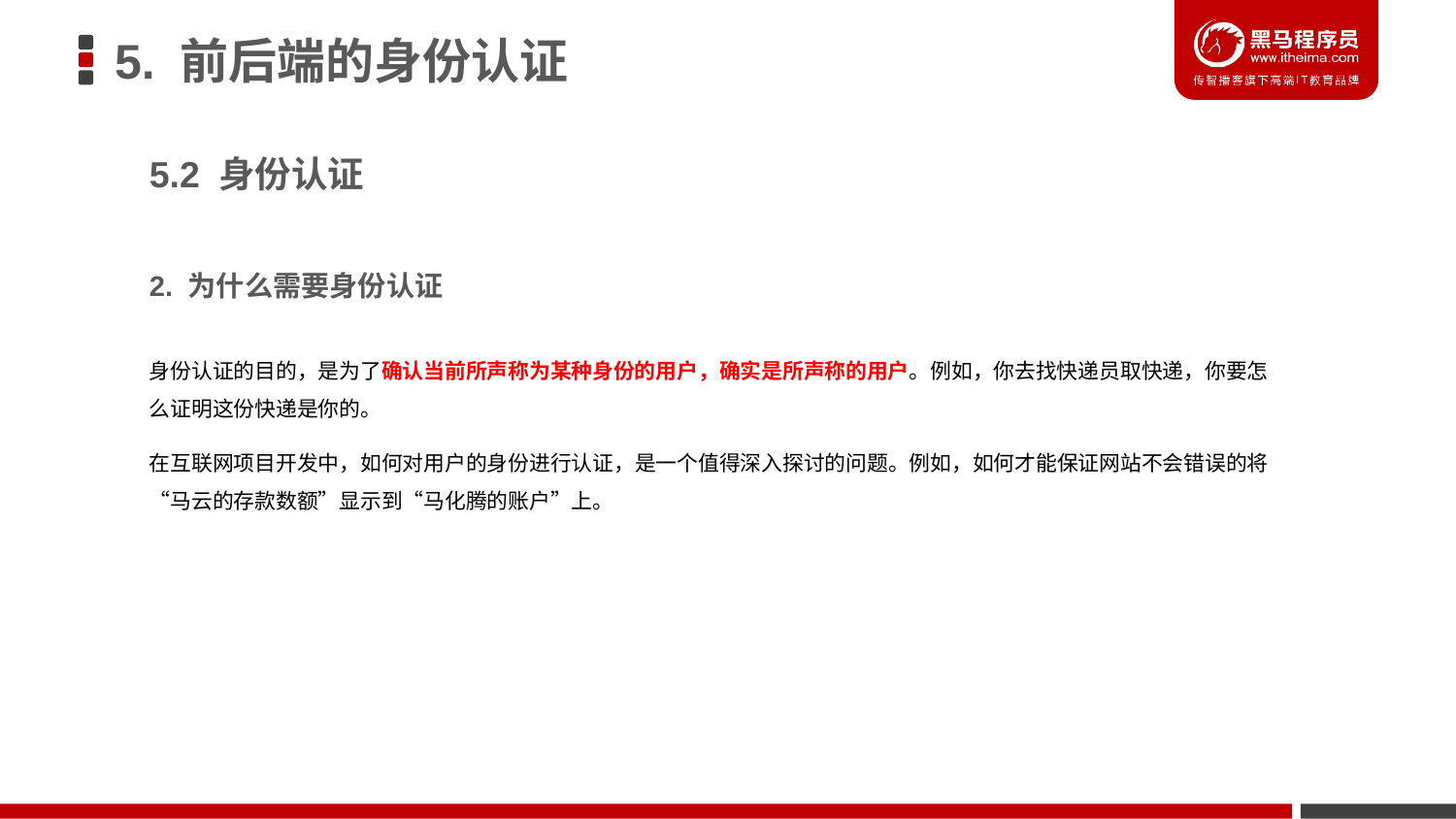

# 5. 前后端的身份认证
5.2 身份认证
2. 为什么需要身份认证
身份认证的目的，是为了确认当前所声称为某种身份的用户，确实是所声称的用户。例如，你去找快递员取快递，你要怎么证明这份快递是你的。
在互联网项目开发中，如何对用户的身份进行认证，是一个值得深入探讨的问题。例如，如何才能保证网站不会错误的将“马云的存款数额”显示到“马化腾的账户”上。